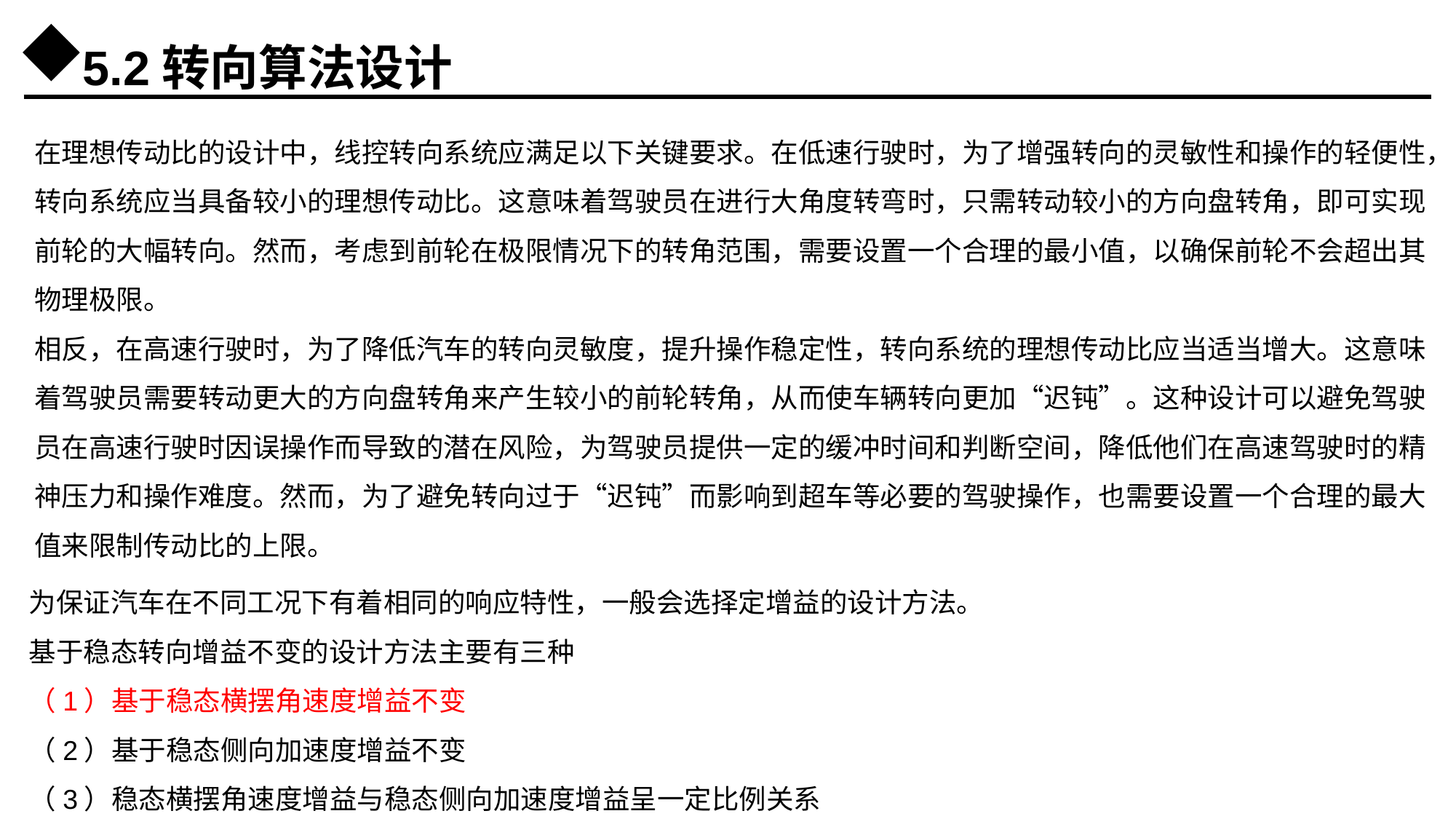

5.2转向算法设计

在理想传动比的设计中，线控转向系统应满足以下关键要求。在低速行驶时，为了增强转向的灵敏性和操作的轻便性，转向系统应当具备较小的理想传动比。这意味着驾驶员在进行大角度转弯时，只需转动较小的方向盘转角，即可实现前轮的大幅转向。然而，考虑到前轮在极限情况下的转角范围，需要设置一个合理的最小值，以确保前轮不会超出其物理极限。
相反，在高速行驶时，为了降低汽车的转向灵敏度，提升操作稳定性，转向系统的理想传动比应当适当增大。这意味着驾驶员需要转动更大的方向盘转角来产生较小的前轮转角，从而使车辆转向更加“迟钝”。这种设计可以避免驾驶员在高速行驶时因误操作而导致的潜在风险，为驾驶员提供一定的缓冲时间和判断空间，降低他们在高速驾驶时的精神压力和操作难度。然而，为了避免转向过于“迟钝”而影响到超车等必要的驾驶操作，也需要设置一个合理的最大值来限制传动比的上限。
为保证汽车在不同工况下有着相同的响应特性，一般会选择定增益的设计方法。
基于稳态转向增益不变的设计方法主要有三种
（1）基于稳态横摆角速度增益不变
（2）基于稳态侧向加速度增益不变
（3）稳态横摆角速度增益与稳态侧向加速度增益呈一定比例关系